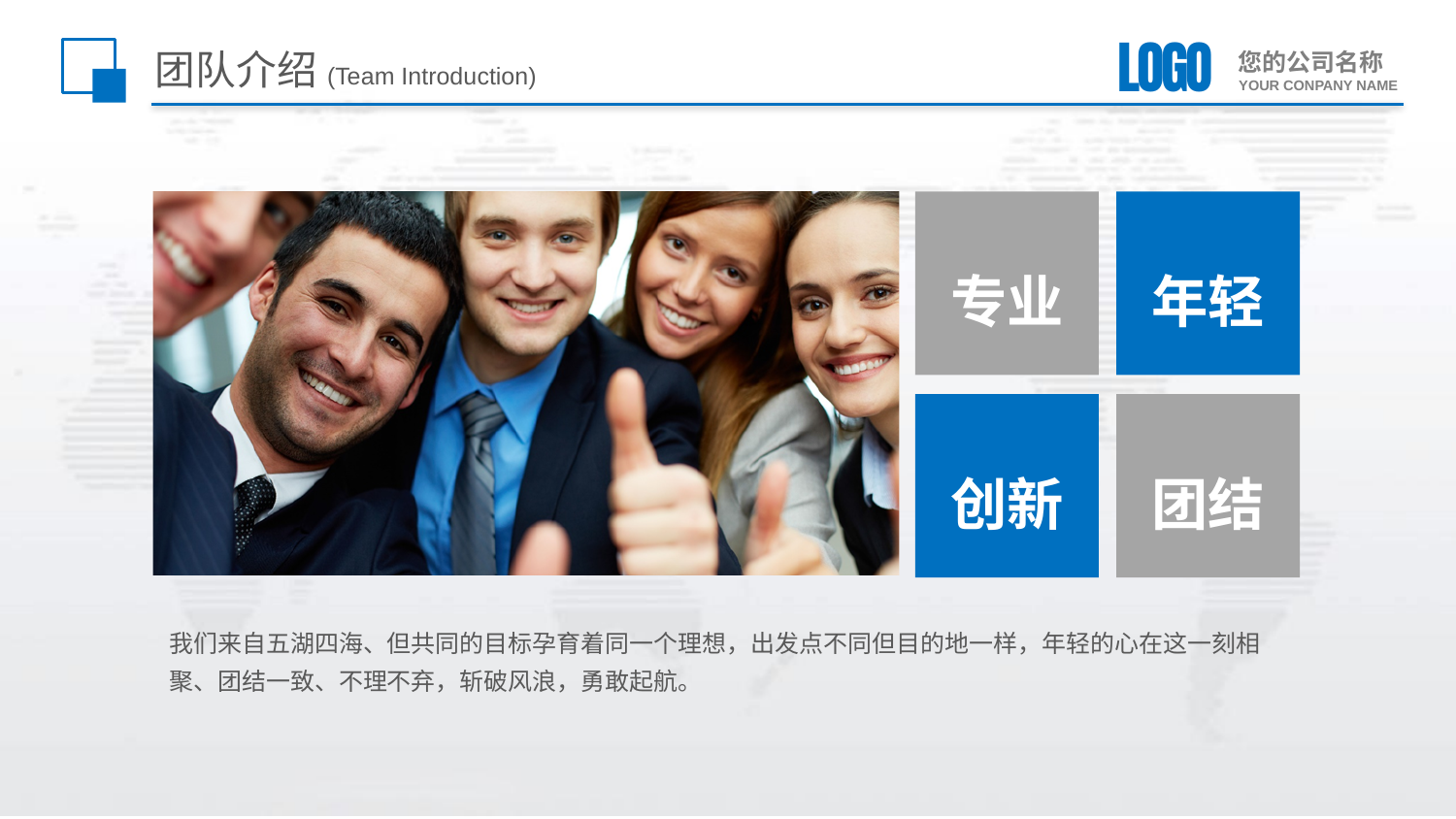

# 团队介绍(Team Introduction)

专业
年轻
创新
团结
我们来自五湖四海、但共同的目标孕育着同一个理想，出发点不同但目的地一样，年轻的心在这一刻相聚、团结一致、不理不弃，斩破风浪，勇敢起航。